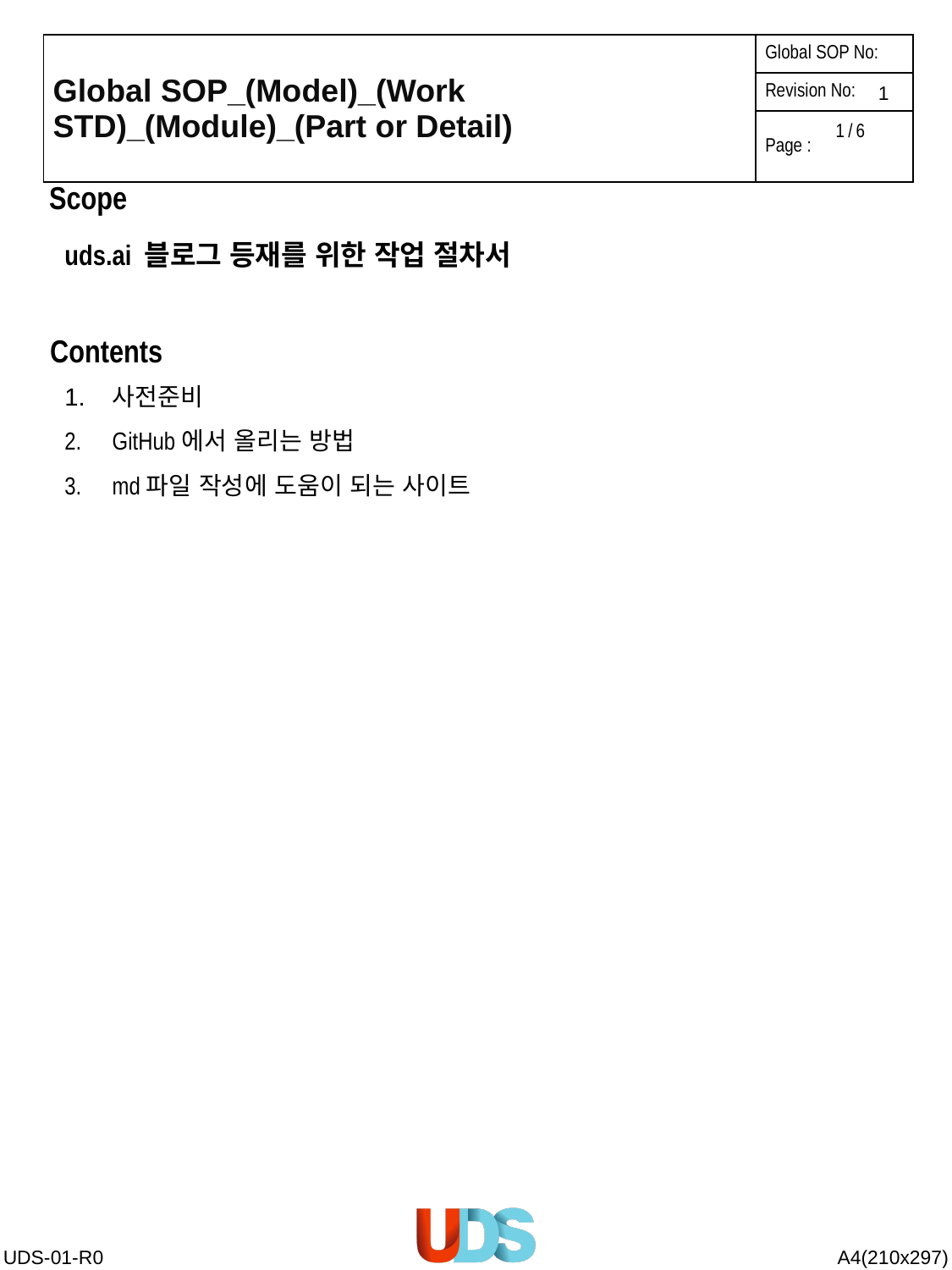

1
Scope
uds.ai 블로그 등재를 위한 작업 절차서
Contents
사전준비
GitHub에서 올리는 방법
md파일 작성에 도움이 되는 사이트